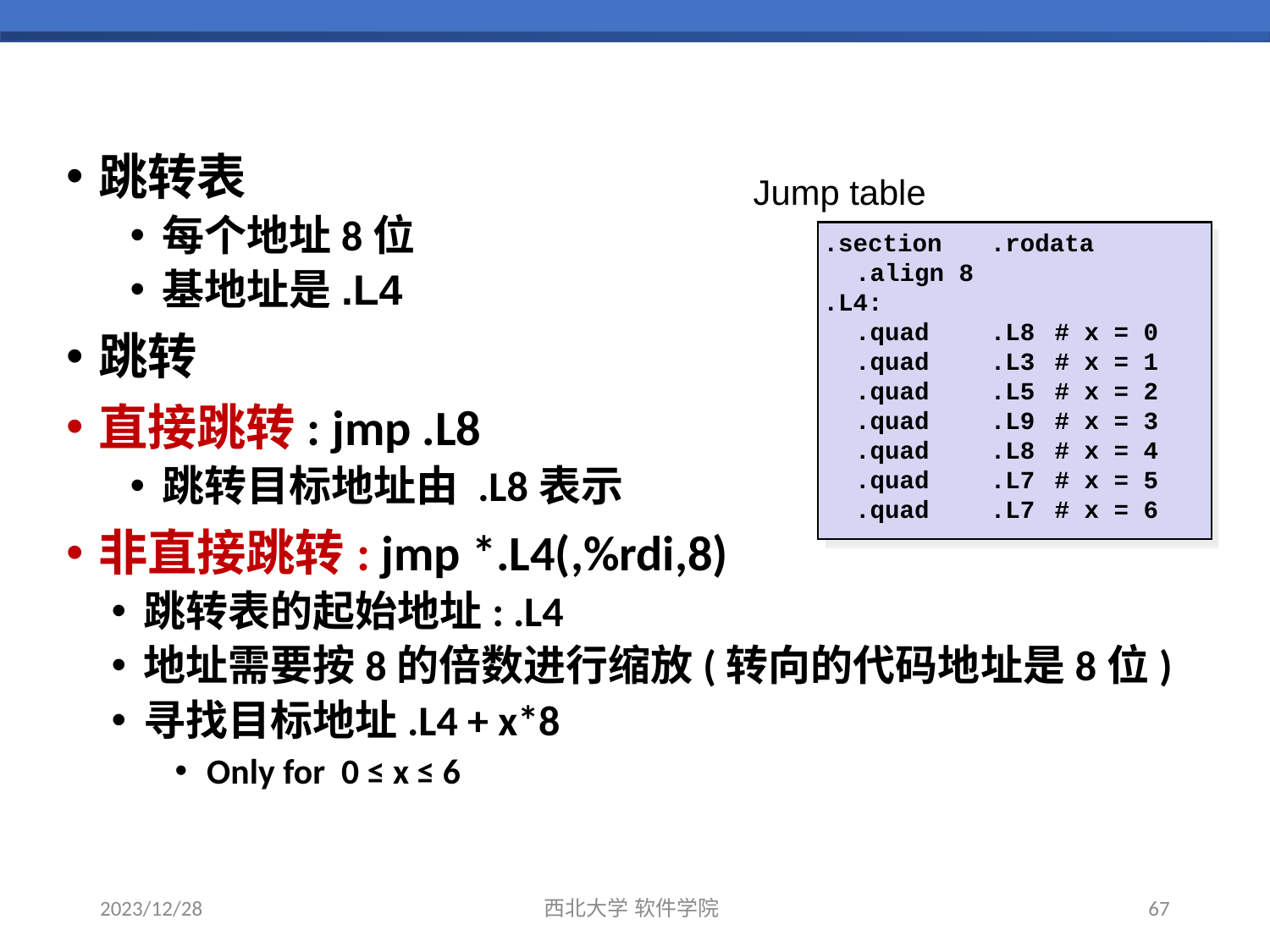

跳转表
每个地址8位
基地址是.L4
跳转
直接跳转: jmp .L8
跳转目标地址由 .L8表示
非直接跳转: jmp *.L4(,%rdi,8)
跳转表的起始地址: .L4
地址需要按8的倍数进行缩放(转向的代码地址是8位)
寻找目标地址.L4 + x*8
Only for  0 ≤ x ≤ 6
Jump table
.section	.rodata
	.align 8
.L4:
	.quad	.L8	# x = 0
	.quad	.L3	# x = 1
	.quad	.L5	# x = 2
	.quad	.L9	# x = 3
	.quad	.L8	# x = 4
	.quad	.L7	# x = 5
	.quad	.L7	# x = 6
2023/12/28
西北大学 软件学院
67